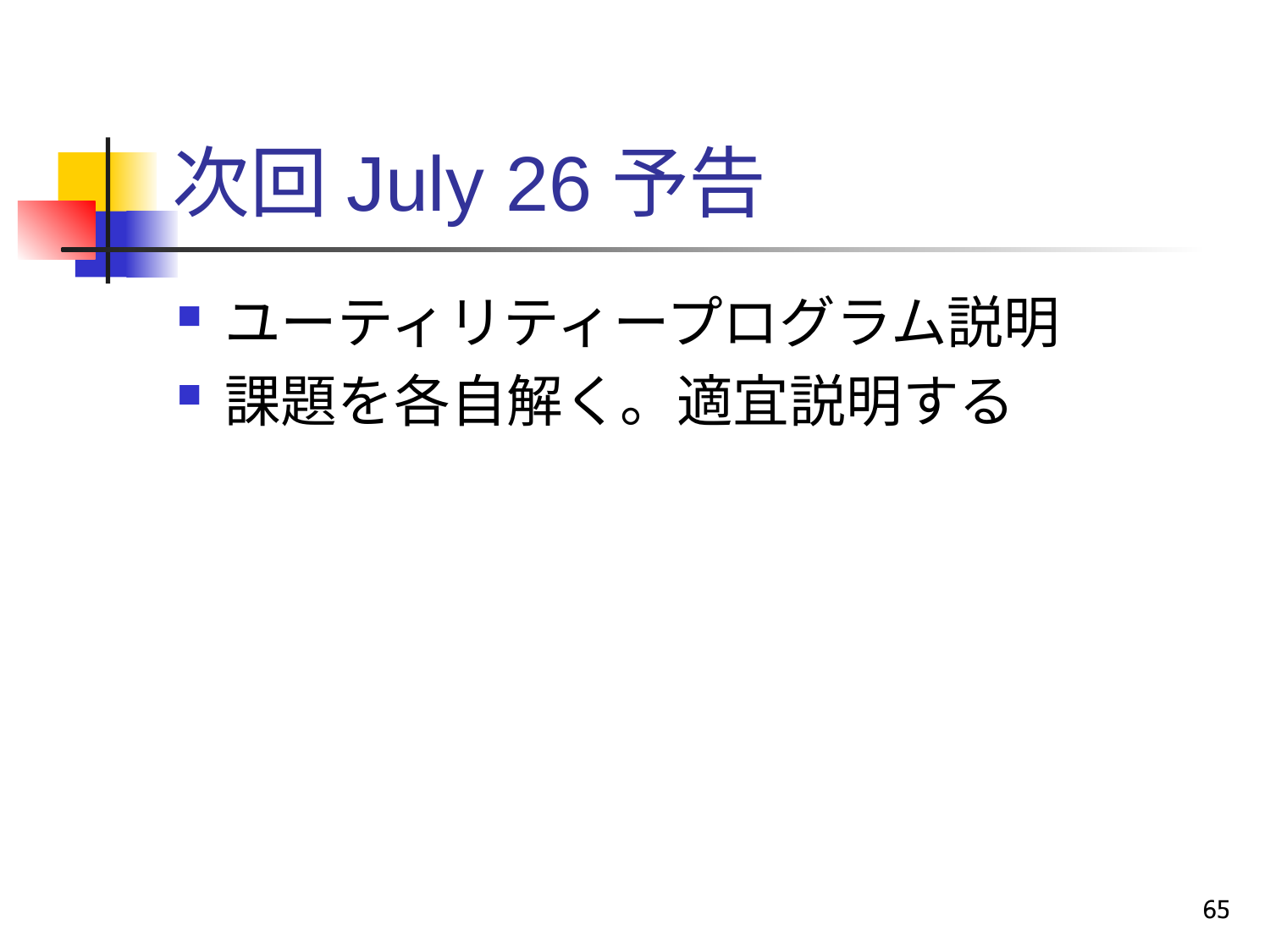

# 次回July 26予告
ユーティリティープログラム説明
課題を各自解く。適宜説明する

65